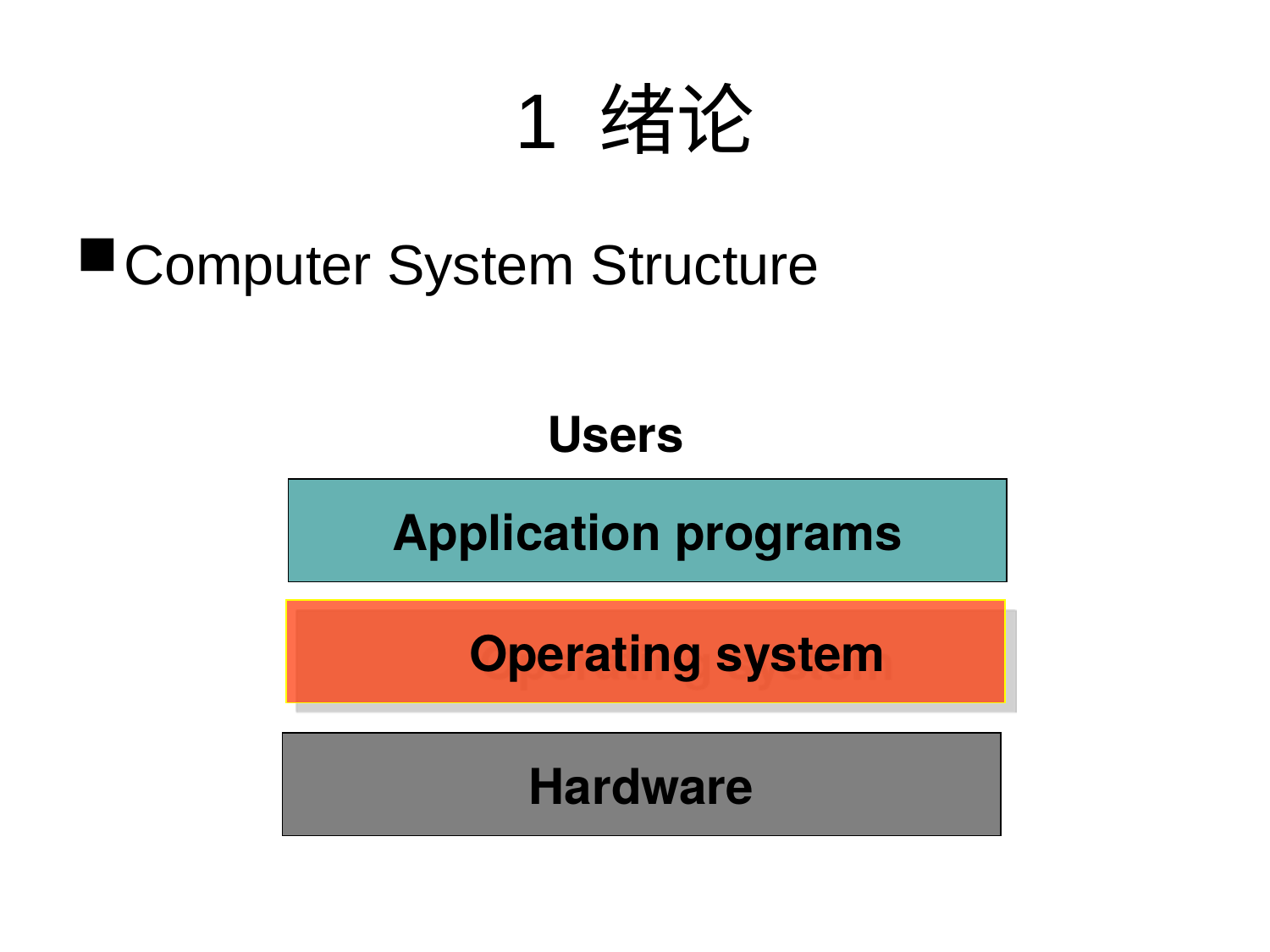

# 1 绪论
Computer System Structure

Users
Application programs
Operating system
Hardware